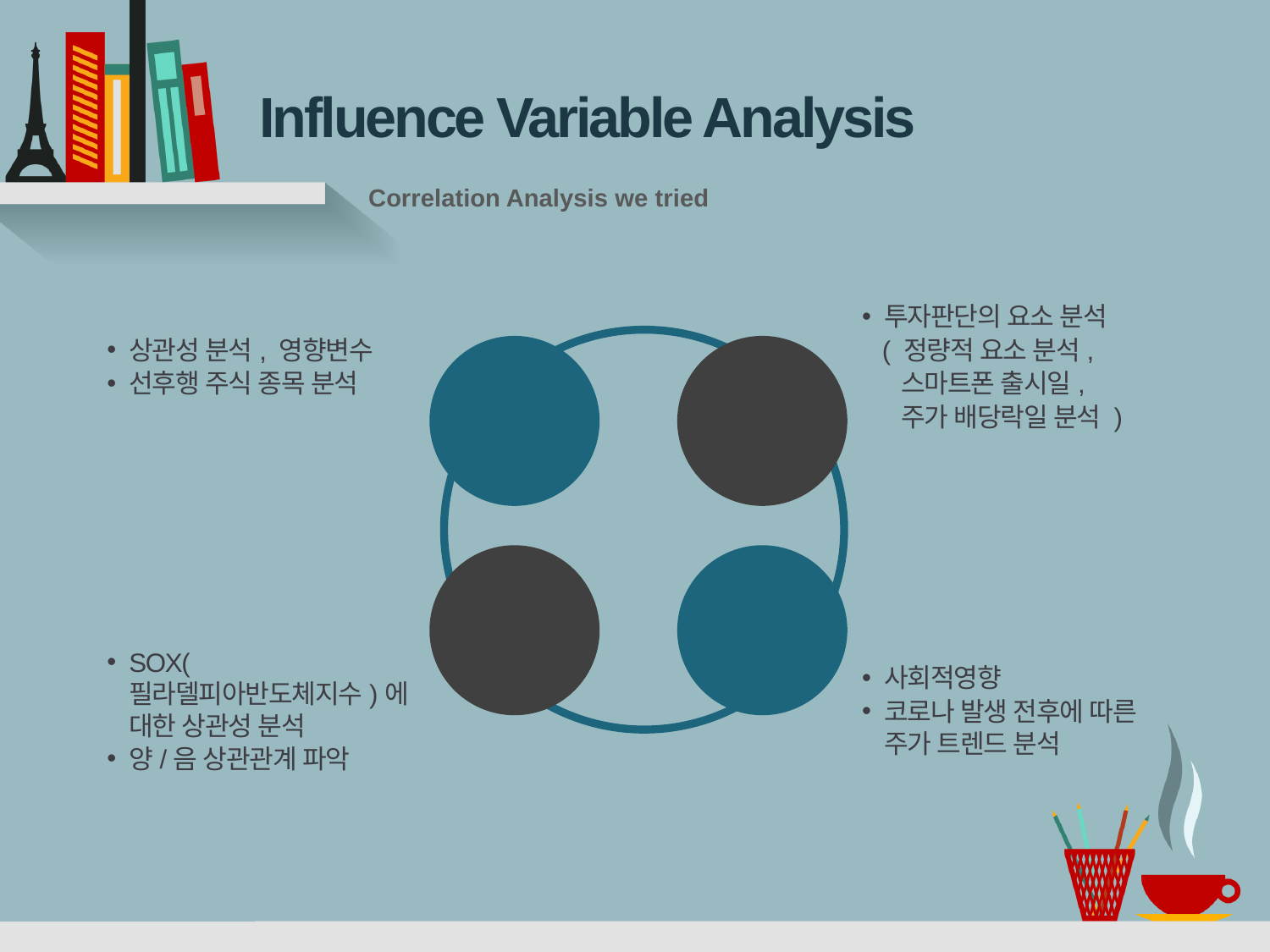

# Influence Variable Analysis
Correlation Analysis we tried
상관성 분석, 영향변수
선후행 주식 종목 분석
투자판단의 요소 분석
   ( 정량적 요소 분석,
     스마트폰 출시일,
     주가 배당락일 분석 )

1. Correlation
Influence
Variable
3. Investment
Factor
2. SOX Gap
Analysis
4. Covid19
Trends
SOX(필라델피아반도체지수)에 대한 상관성 분석
양/음 상관관계 파악
사회적영향
코로나 발생 전후에 따른 주가 트렌드 분석